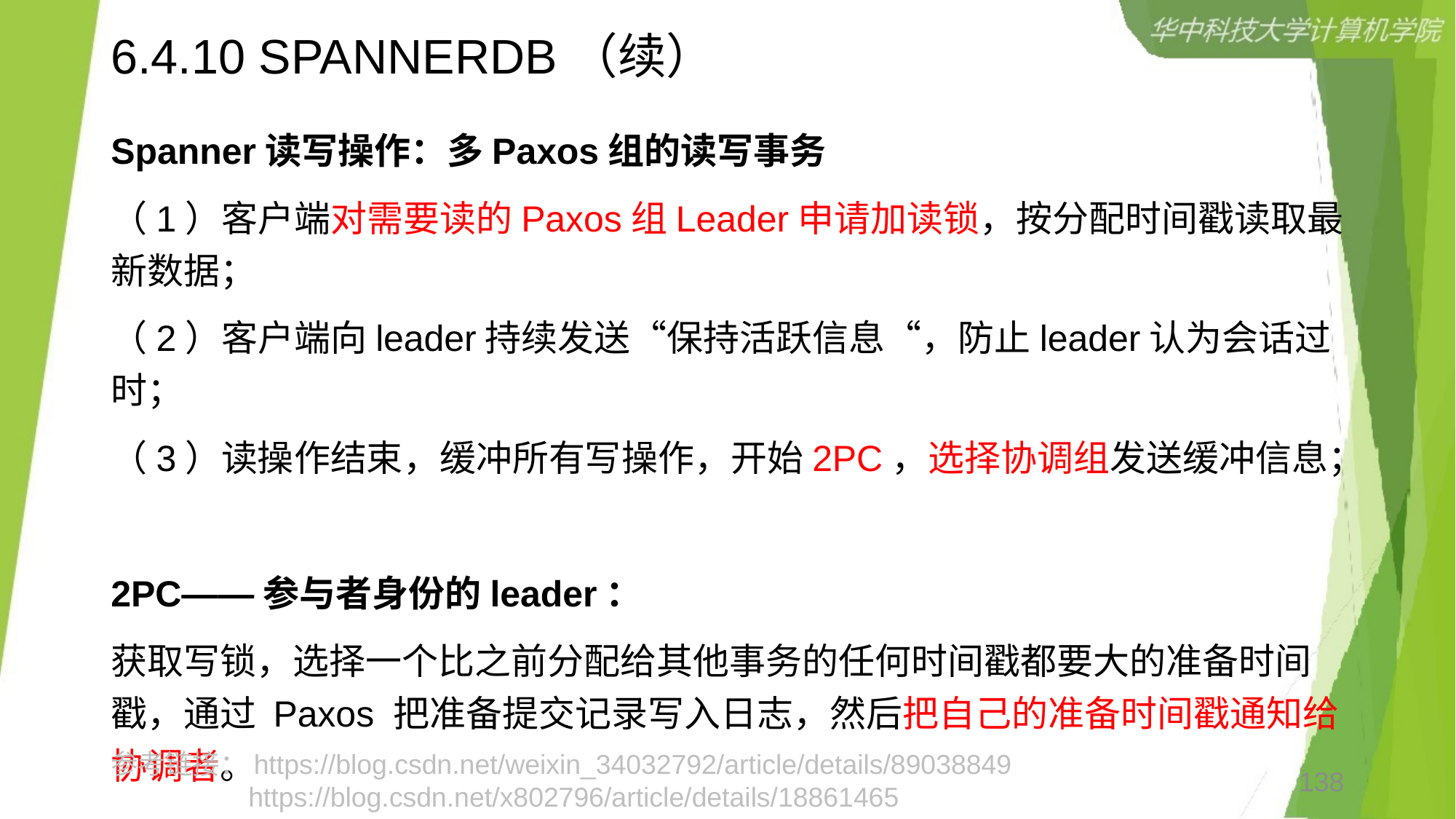

# 6.4.10 SPANNERDB（续）
Spanner读写操作：多Paxos组的读写事务
（1）客户端对需要读的Paxos组Leader申请加读锁，按分配时间戳读取最新数据；
（2）客户端向leader持续发送“保持活跃信息“，防止leader认为会话过时；
（3）读操作结束，缓冲所有写操作，开始2PC，选择协调组发送缓冲信息；

2PC——参与者身份的leader：
获取写锁，选择一个比之前分配给其他事务的任何时间戳都要大的准备时间戳，通过 Paxos 把准备提交记录写入日志，然后把自己的准备时间戳通知给协调者。
参考链接：https://blog.csdn.net/weixin_34032792/article/details/89038849
                  https://blog.csdn.net/x802796/article/details/18861465
138